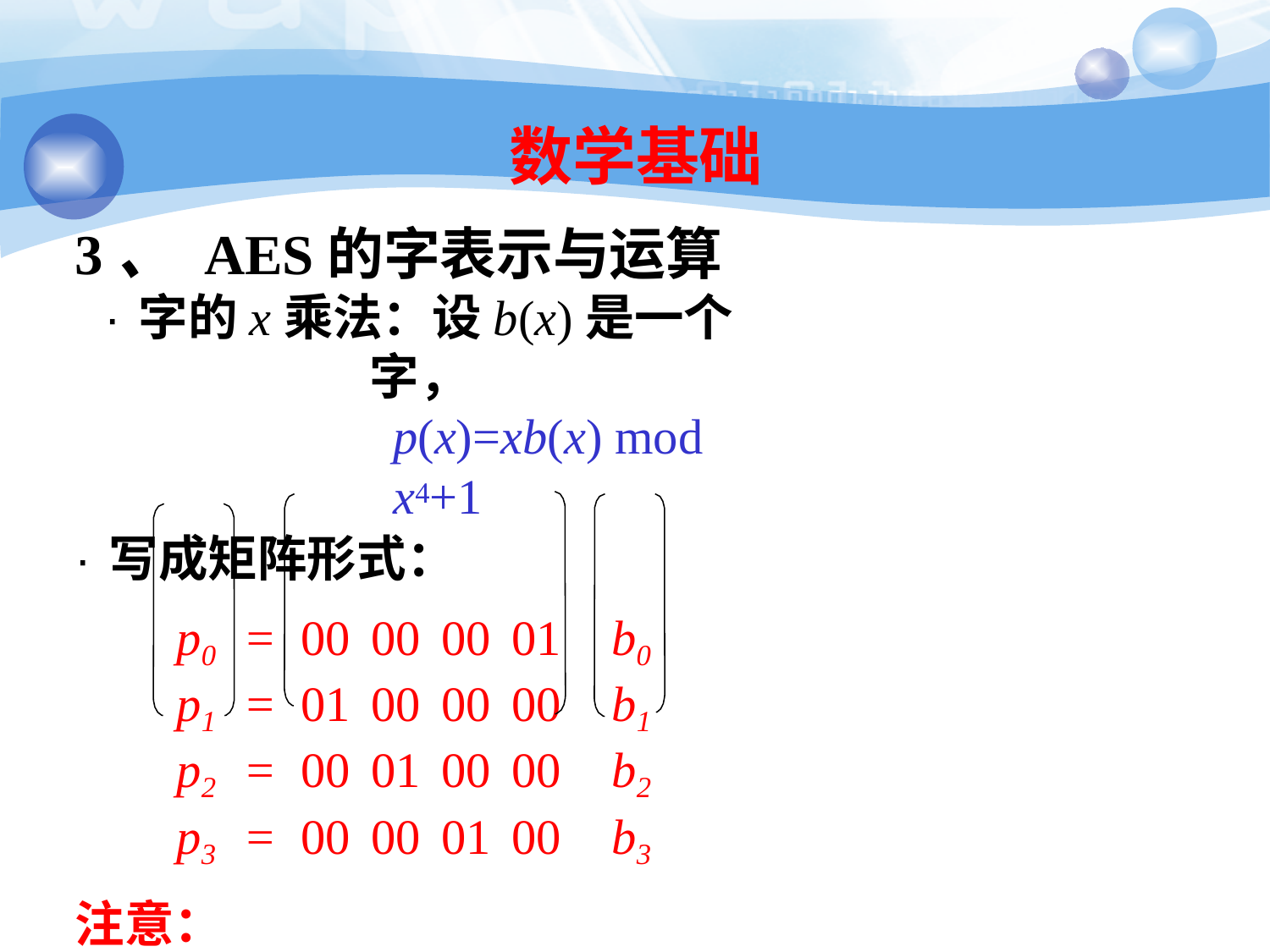

19
# 数学基础
3、 AES的字表示与运算
·字的x乘法：设b(x)是一个字，
p(x)=xb(x) mod x4+1
·写成矩阵形式：
p0	=	00	00	00	01	b0
p1	=	01	00	00	00	b1
p2	=	00	01	00	00	b2
p3	=	00	00	01	00	b3
注意：
•因为模x4+1，字的x乘法相当于按字节循环移位。